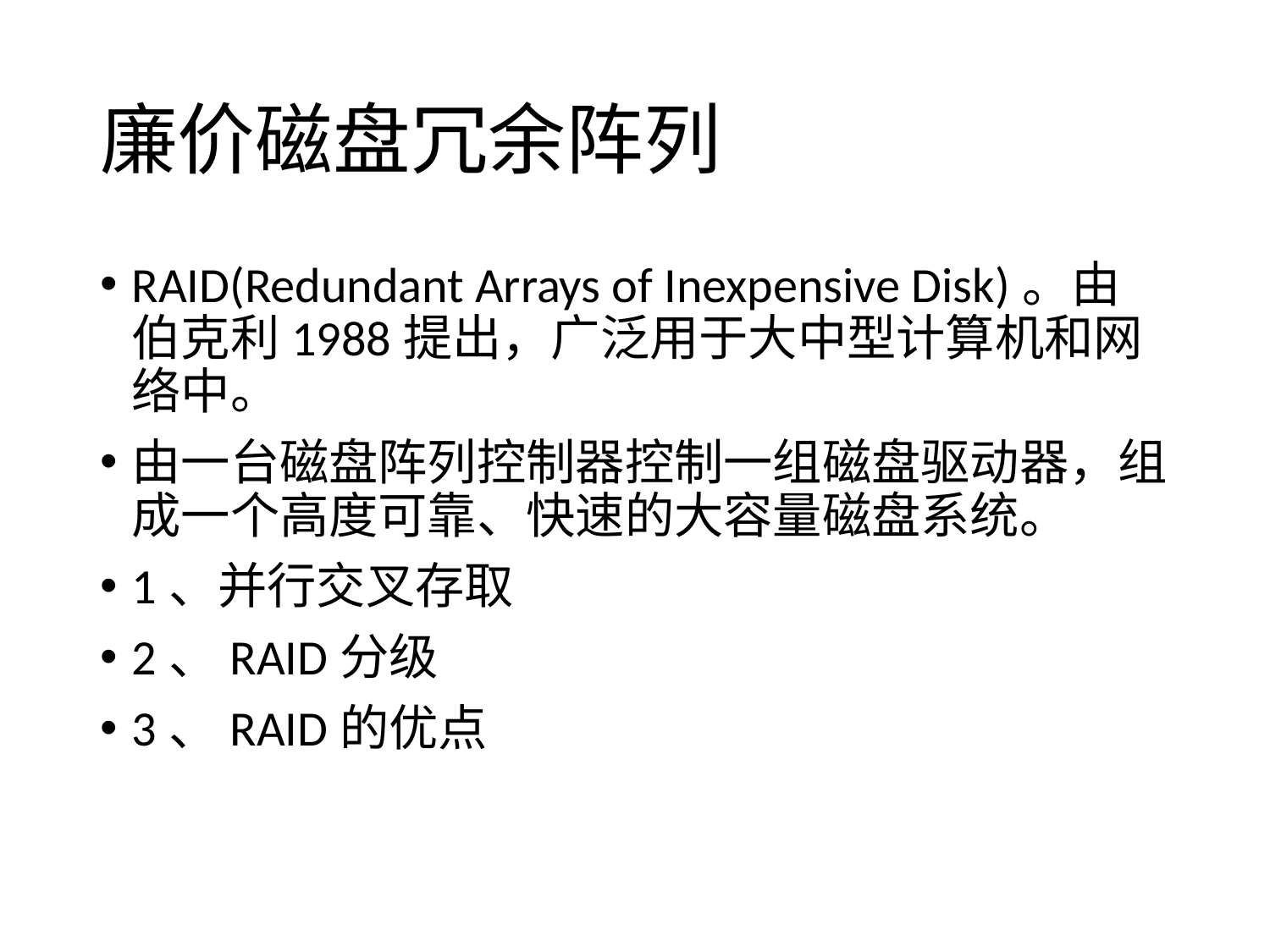

# 廉价磁盘冗余阵列
RAID(Redundant Arrays of Inexpensive Disk)。由伯克利1988提出，广泛用于大中型计算机和网络中。
由一台磁盘阵列控制器控制一组磁盘驱动器，组成一个高度可靠、快速的大容量磁盘系统。
1、并行交叉存取
2、RAID分级
3、RAID的优点